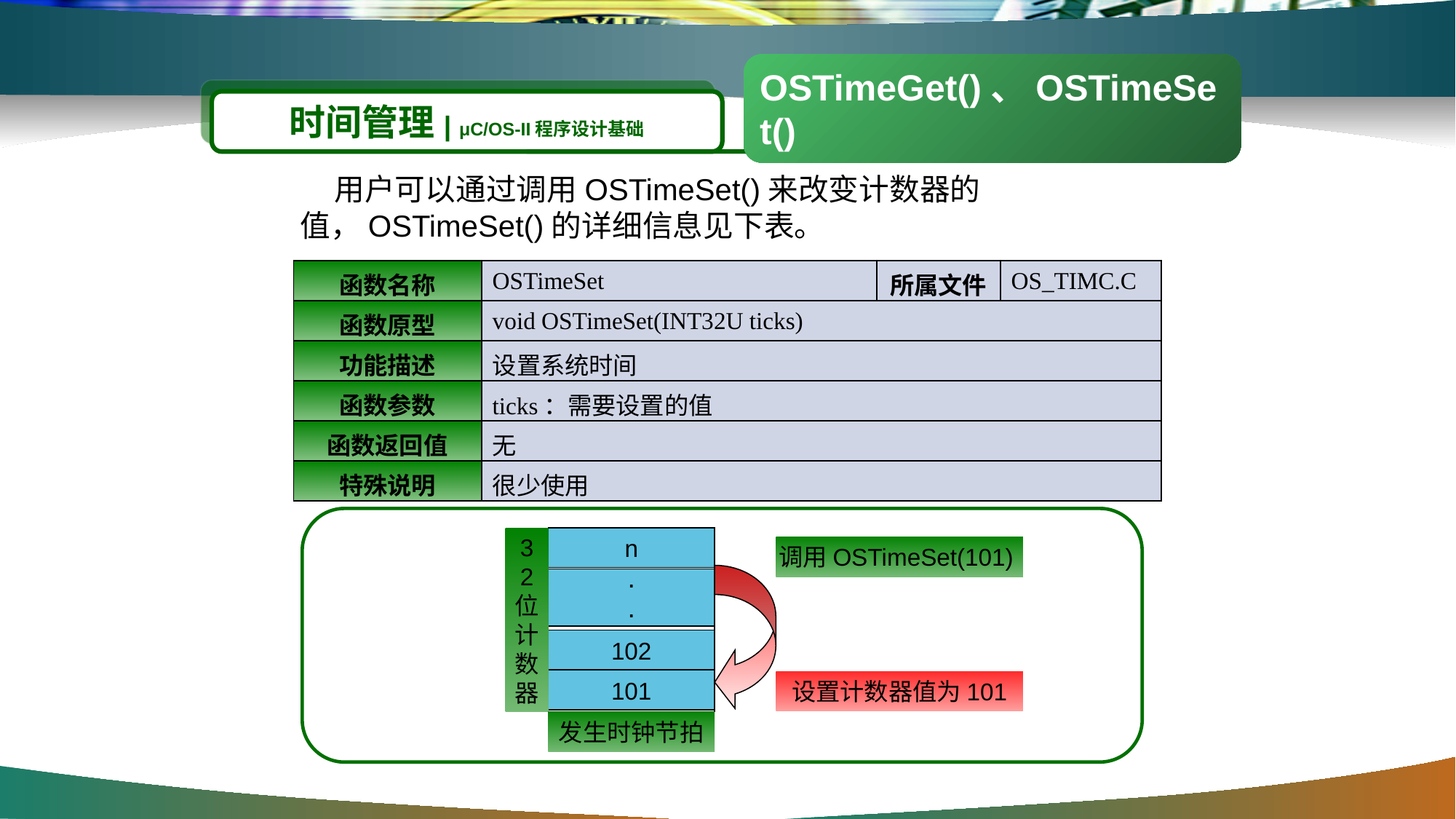

OSTimeGet()、OSTimeSet()
时间管理| μC/OS-II程序设计基础

    用户可以通过调用OSTimeSet()来改变计数器的值，OSTimeSet()的详细信息见下表。
| 函数名称 | OSTimeSet | 所属文件 | OS\_TIMC.C |
| --- | --- | --- | --- |
| 函数原型 | void OSTimeSet(INT32U ticks) |  |  |
| 功能描述 | 设置系统时间 |  |  |
| 函数参数 | ticks：需要设置的值 |  |  |
| 函数返回值 | 无 |  |  |
| 特殊说明 | 很少使用 |  |  |

3
2
位
计
数
器

n
调用OSTimeSet(101)

.
.

102

101
设置计数器值为101
发生时钟节拍